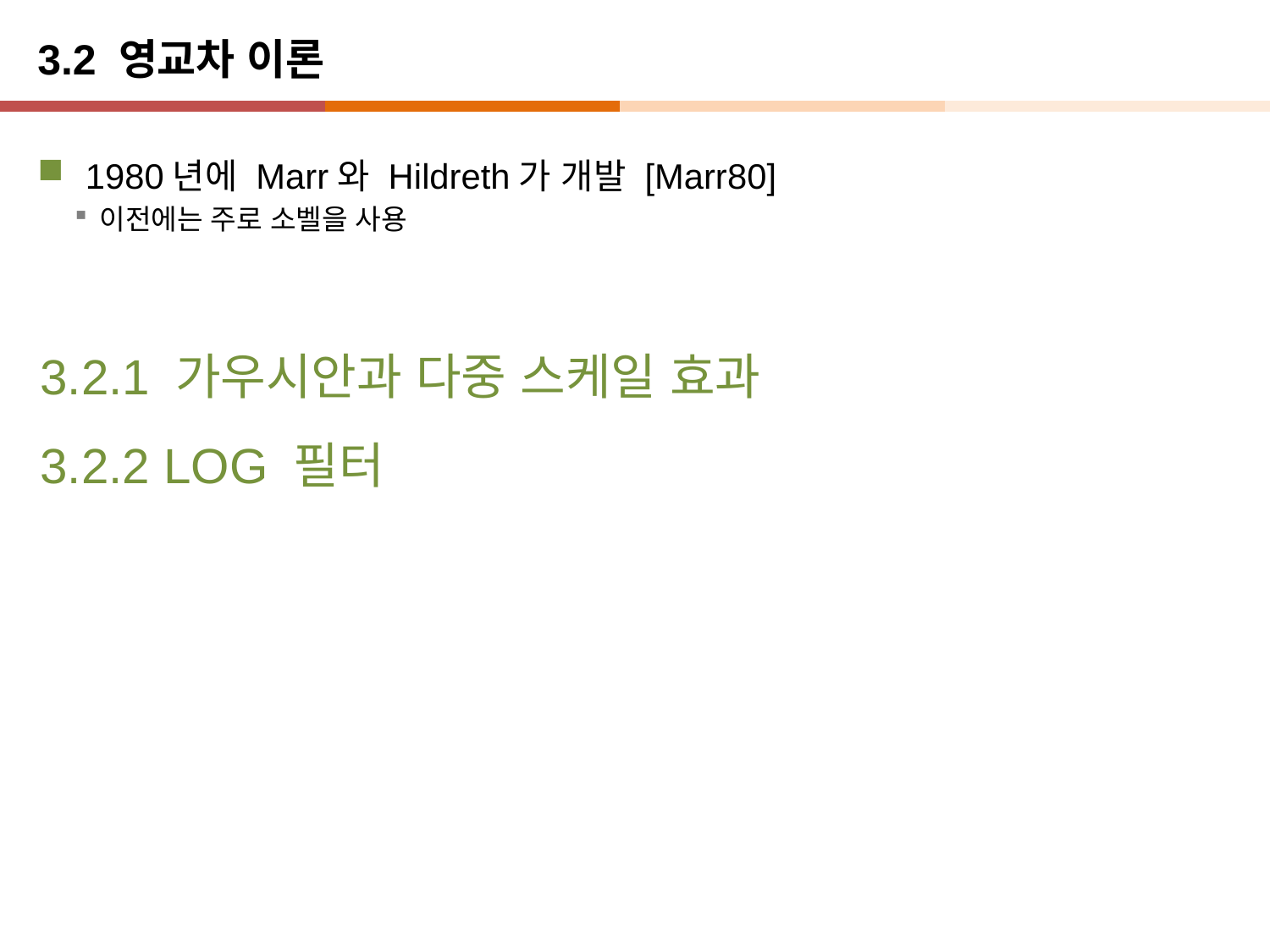

# 3.2 영교차 이론
1980년에 Marr와 Hildreth가 개발 [Marr80]
이전에는 주로 소벨을 사용

3.2.1 가우시안과 다중 스케일 효과
3.2.2 LOG 필터